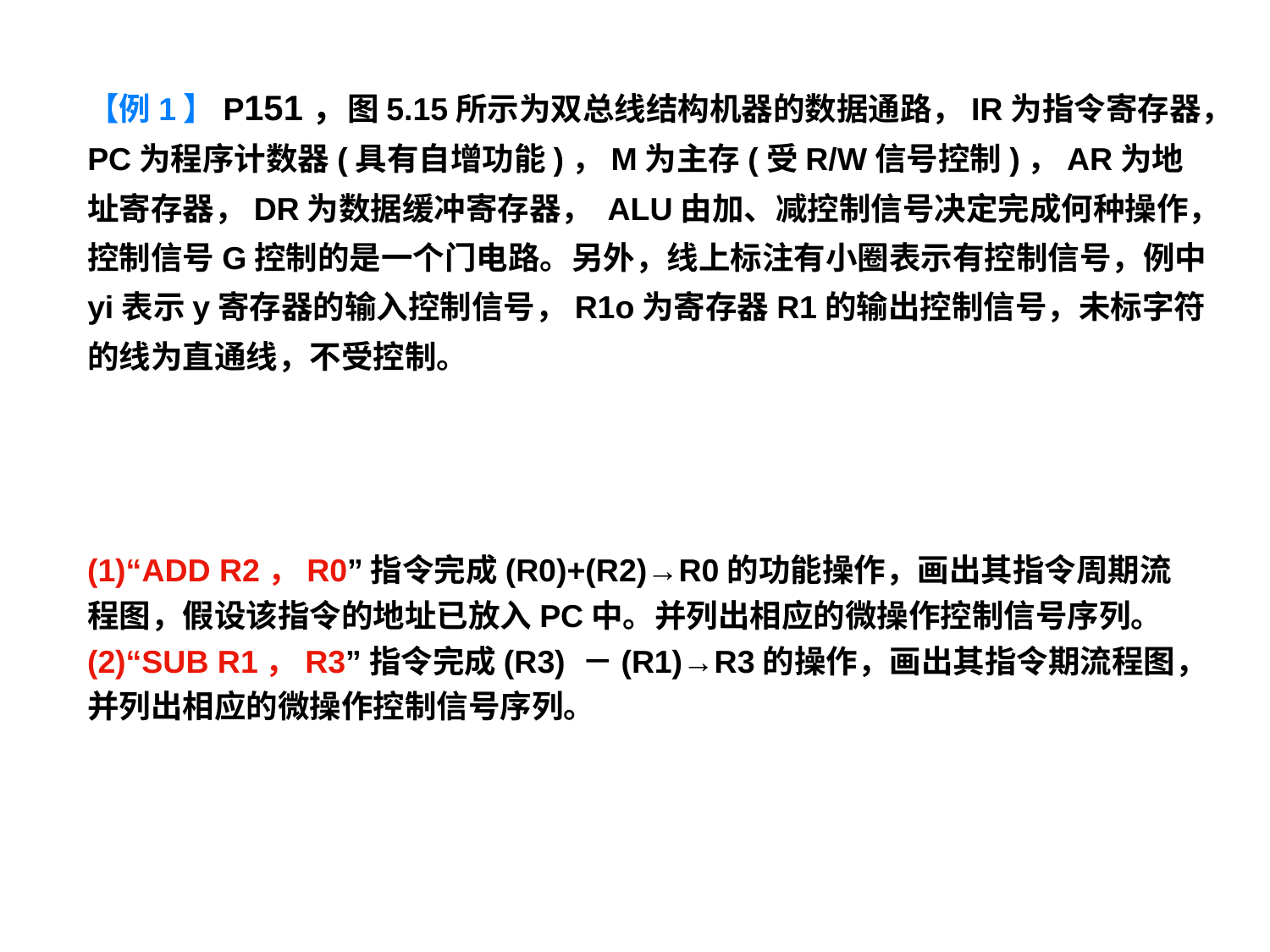

【例1】P151，图5.15所示为双总线结构机器的数据通路，IR为指令寄存器，PC为程序计数器(具有自增功能)，M为主存(受R/W信号控制)，AR为地址寄存器，DR为数据缓冲寄存器， ALU由加、减控制信号决定完成何种操作，控制信号G控制的是一个门电路。另外，线上标注有小圈表示有控制信号，例中yi表示y寄存器的输入控制信号，R1o为寄存器R1的输出控制信号，未标字符的线为直通线，不受控制。
(1)“ADD R2，R0”指令完成(R0)+(R2)→R0的功能操作，画出其指令周期流程图，假设该指令的地址已放入PC中。并列出相应的微操作控制信号序列。
(2)“SUB R1，R3”指令完成(R3) －(R1)→R3的操作，画出其指令期流程图，并列出相应的微操作控制信号序列。

66